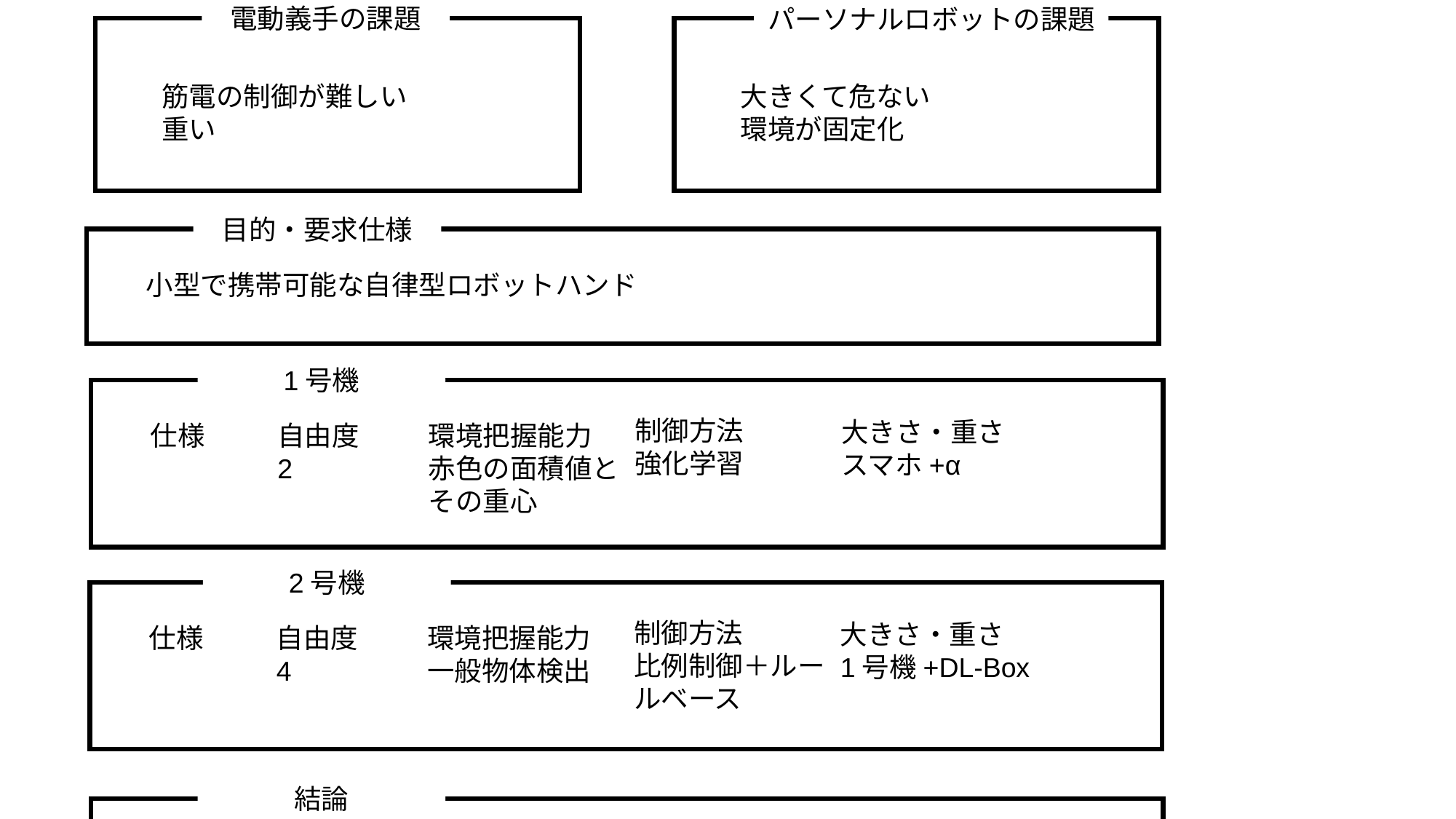

電動義手の課題
パーソナルロボットの課題

筋電の制御が難しい
重い
大きくて危ない
環境が固定化
目的・要求仕様

小型で携帯可能な自律型ロボットハンド
1号機

制御方法
強化学習
大きさ・重さ
スマホ+α
仕様
自由度
2
環境把握能力
赤色の面積値とその重心
2号機

制御方法
比例制御＋ルールベース
大きさ・重さ
1号機+DL-Box
仕様
自由度
4
環境把握能力
一般物体検出
結論

小型化できた
自律制御できた
携帯性が失われた
Future work 3号機

制御方法
比例制御＋ルールベース
大きさ・重さ
JetsonNano
仕様
自由度
4
環境把握能力
赤色の面積値とその重心